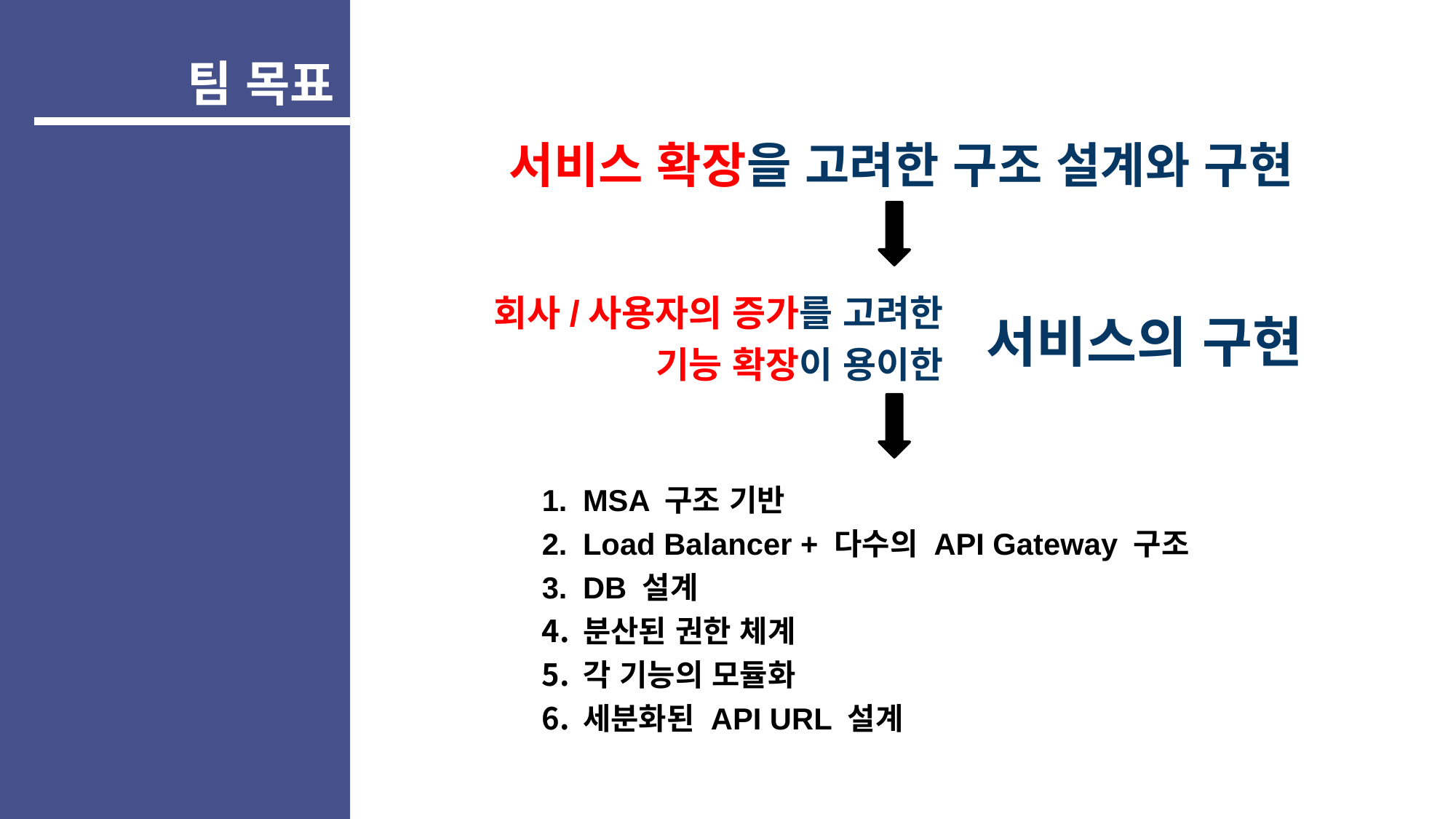

팀 목표

서비스 확장을 고려한 구조 설계와 구현

회사/사용자의 증가를 고려한
기능 확장이 용이한
서비스의 구현

MSA 구조 기반
Load Balancer + 다수의 API Gateway 구조
DB 설계
분산된 권한 체계
각 기능의 모듈화
세분화된 API URL 설계